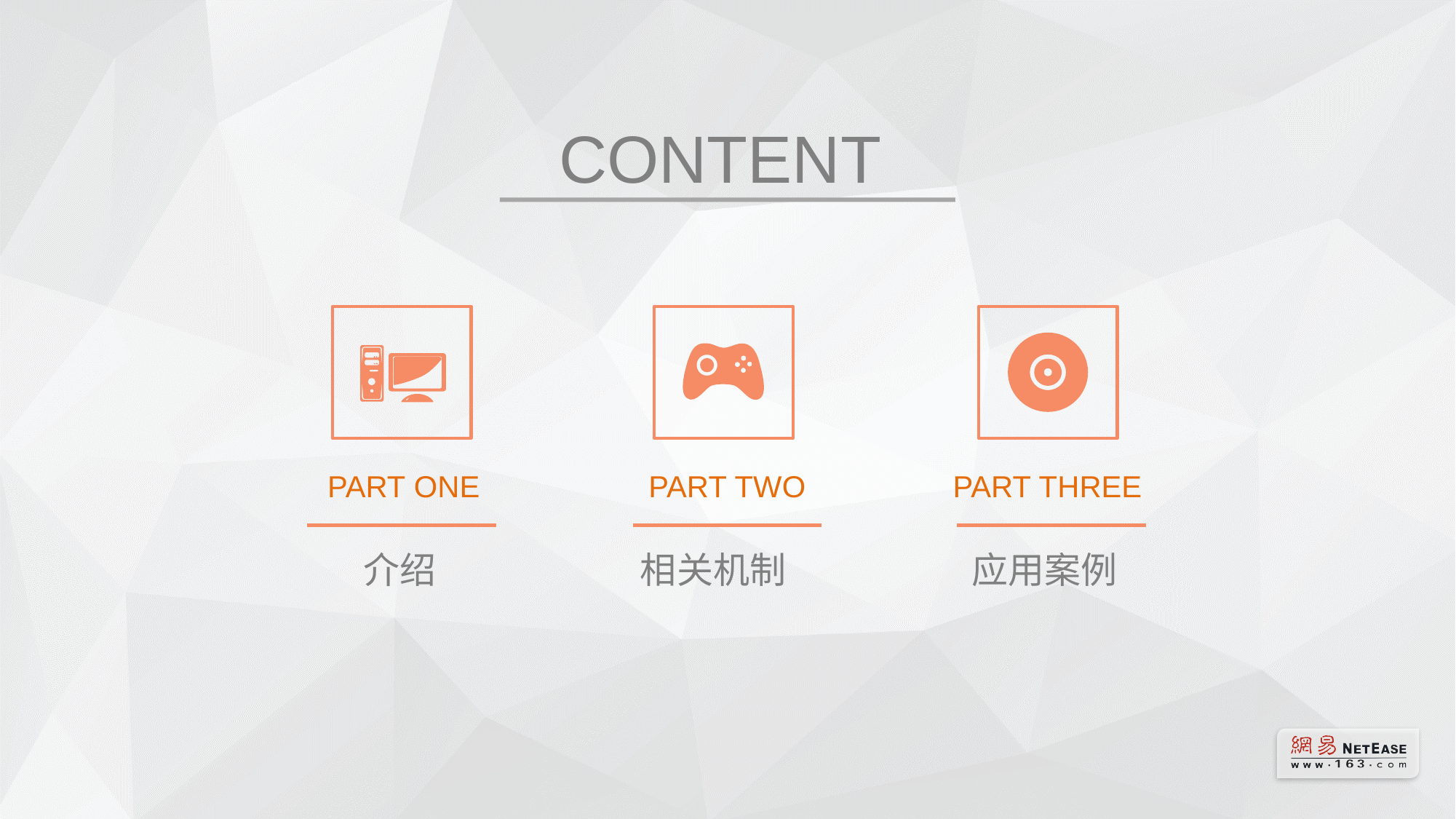

CONTENT

PART ONE
PART TWO
PART THREE
介绍
相关机制
应用案例